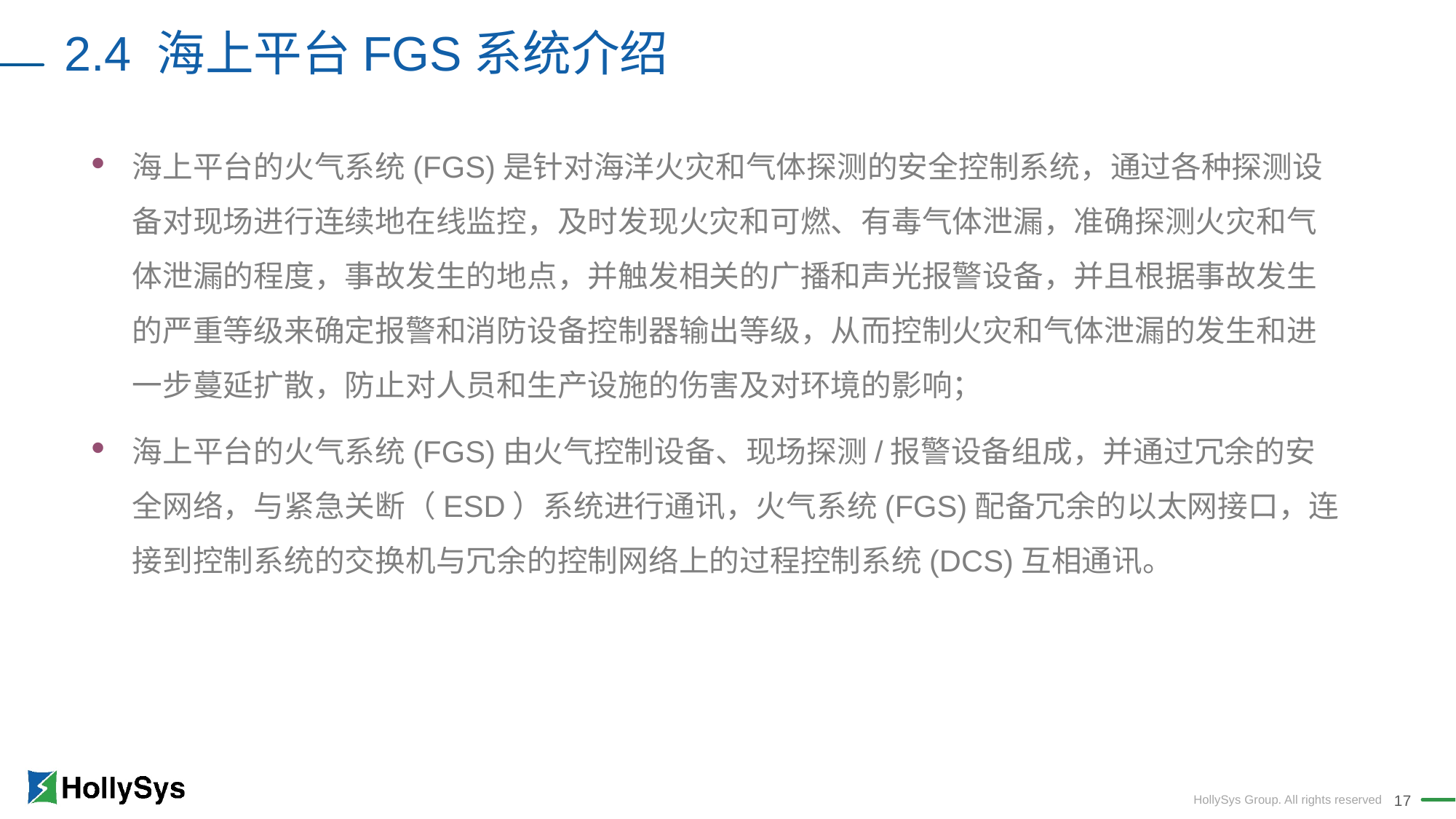

2.4 海上平台FGS系统介绍
海上平台的火气系统(FGS)是针对海洋火灾和气体探测的安全控制系统，通过各种探测设备对现场进行连续地在线监控，及时发现火灾和可燃、有毒气体泄漏，准确探测火灾和气体泄漏的程度，事故发生的地点，并触发相关的广播和声光报警设备，并且根据事故发生的严重等级来确定报警和消防设备控制器输出等级，从而控制火灾和气体泄漏的发生和进一步蔓延扩散，防止对人员和生产设施的伤害及对环境的影响；
海上平台的火气系统(FGS)由火气控制设备、现场探测/报警设备组成，并通过冗余的安全网络，与紧急关断（ESD）系统进行通讯，火气系统(FGS)配备冗余的以太网接口，连接到控制系统的交换机与冗余的控制网络上的过程控制系统(DCS)互相通讯。